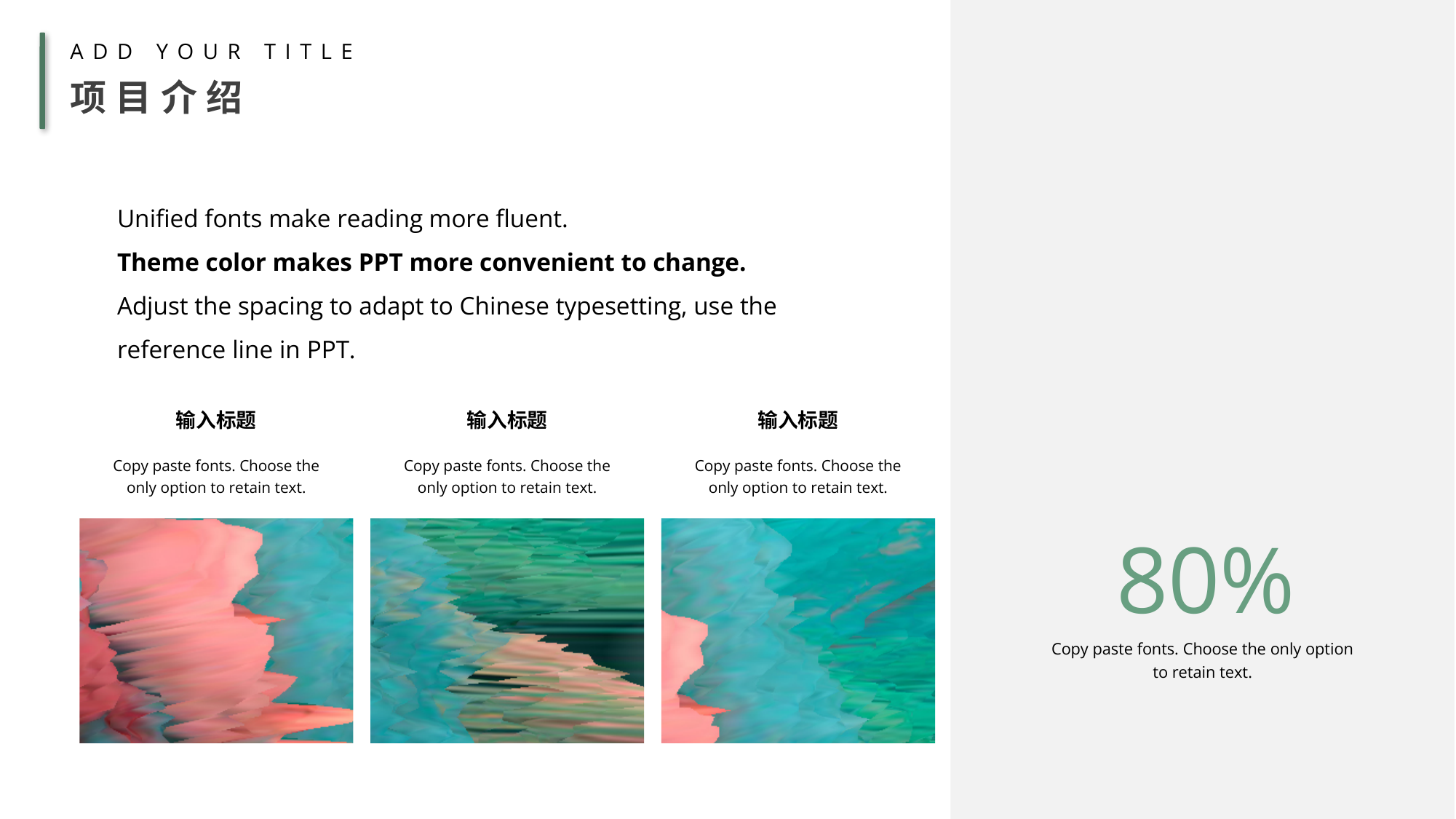

Unified fonts make reading more fluent.
Theme color makes PPT more convenient to change.
Adjust the spacing to adapt to Chinese typesetting, use the reference line in PPT.
输入标题
输入标题
输入标题
Copy paste fonts. Choose the only option to retain text.
Copy paste fonts. Choose the only option to retain text.
Copy paste fonts. Choose the only option to retain text.
80%

Copy paste fonts. Choose the only option to retain text.

ADD YOUR TITLE
项目介绍